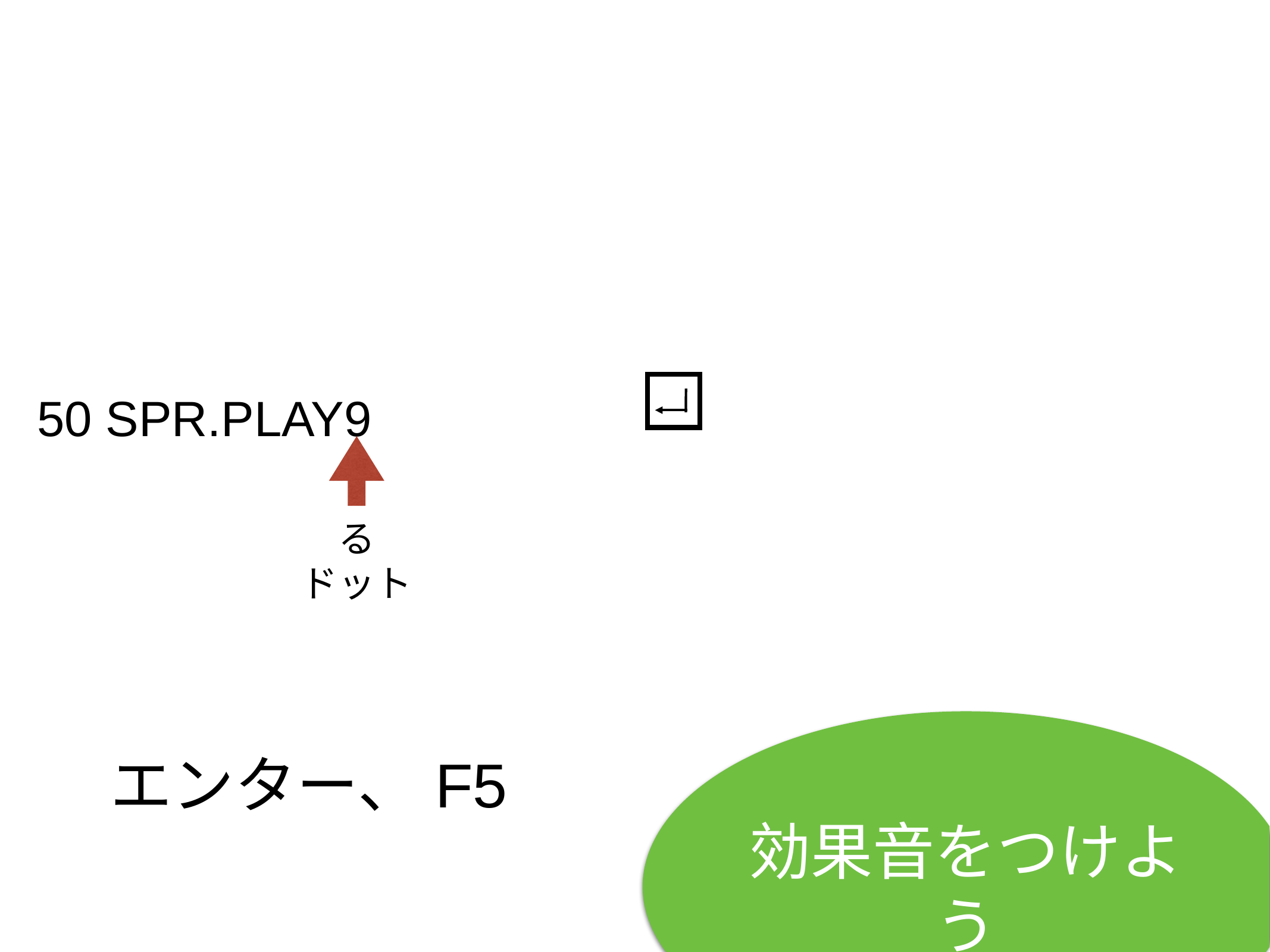

50 SPR.PLAY9

る
ドット
# エンター、F5
効果音をつけよう